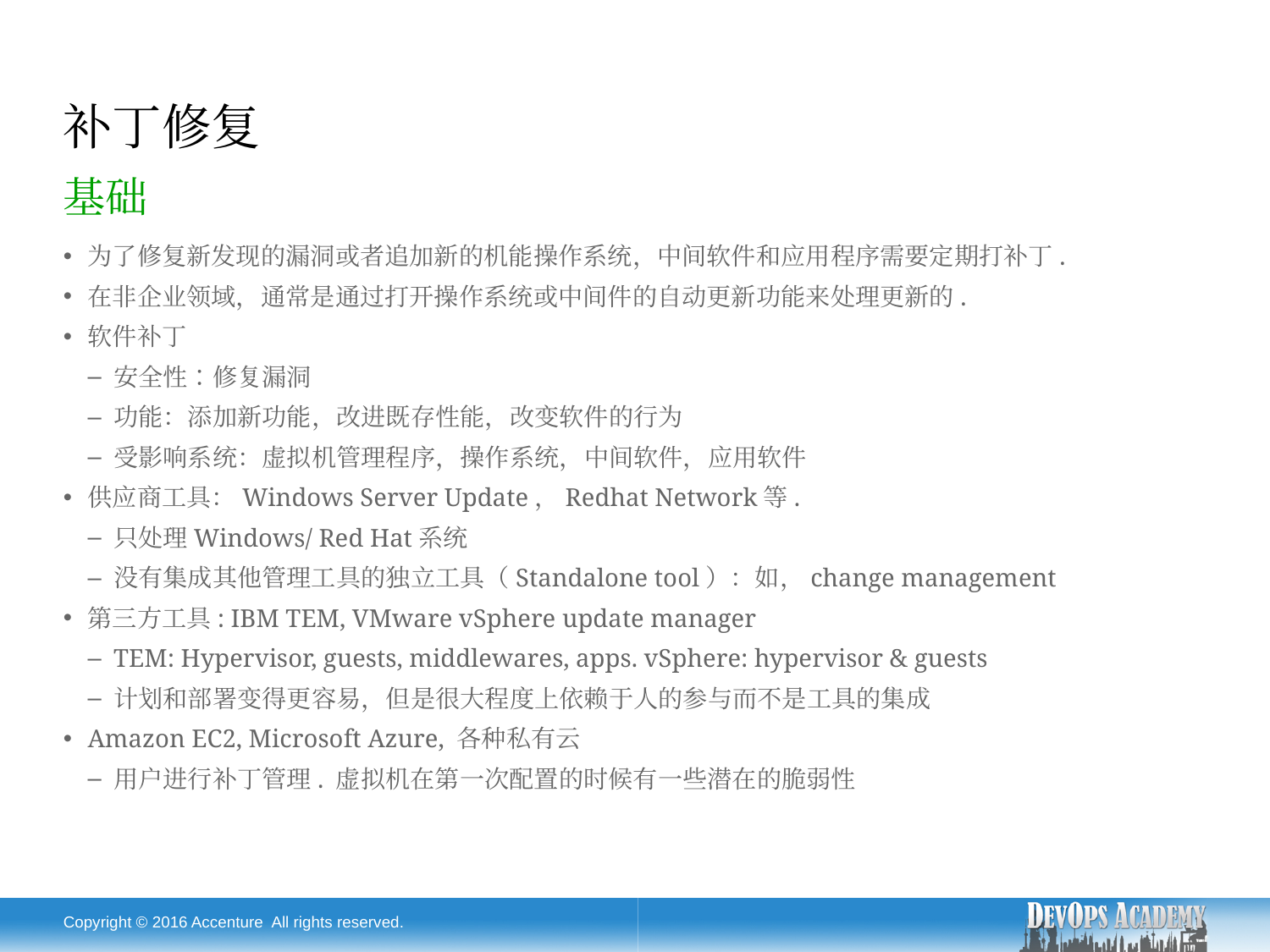

# 补丁修复
基础
为了修复新发现的漏洞或者追加新的机能操作系统，中间软件和应用程序需要定期打补丁.
在非企业领域，通常是通过打开操作系统或中间件的自动更新功能来处理更新的.
软件补丁
安全性：修复漏洞
功能：添加新功能，改进既存性能，改变软件的行为
受影响系统：虚拟机管理程序，操作系统，中间软件，应用软件
供应商工具：Windows Server Update，Redhat Network等.
只处理Windows/ Red Hat系统
没有集成其他管理工具的独立工具（Standalone tool）：如，change management
第三方工具: IBM TEM, VMware vSphere update manager
TEM: Hypervisor, guests, middlewares, apps. vSphere: hypervisor & guests
计划和部署变得更容易，但是很大程度上依赖于人的参与而不是工具的集成
Amazon EC2, Microsoft Azure, 各种私有云
用户进行补丁管理. 虚拟机在第一次配置的时候有一些潜在的脆弱性
Copyright © 2016 Accenture  All rights reserved.